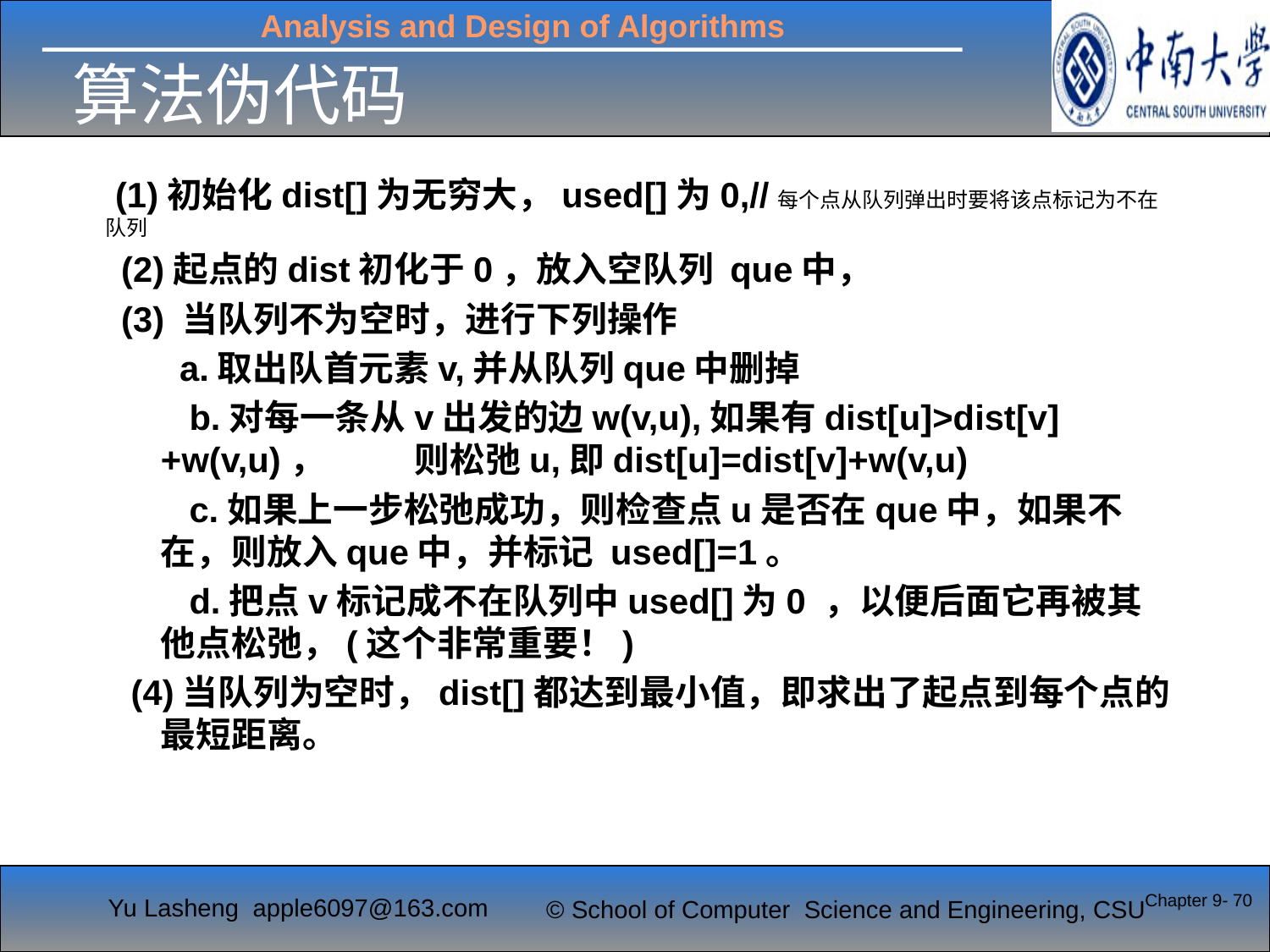

# 算法伪代码
	 (1)初始化dist[]为无穷大，used[]为0,//每个点从队列弹出时要将该点标记为不在队列
(2)起点的dist初化于0，放入空队列 que中，
(3) 当队列不为空时，进行下列操作
      a.取出队首元素v,并从队列que中删掉
       b.对每一条从v出发的边w(v,u),如果有dist[u]>dist[v]+w(v,u)，  	则松弛u,即dist[u]=dist[v]+w(v,u)
       c.如果上一步松弛成功，则检查点u是否在que中，如果不在，则放入que中，并标记 used[]=1。
       d.把点v标记成不在队列中used[]为0 ，以便后面它再被其他点松弛，(这个非常重要！)
 (4)当队列为空时，dist[]都达到最小值，即求出了起点到每个点的最短距离。
Chapter 9- 70